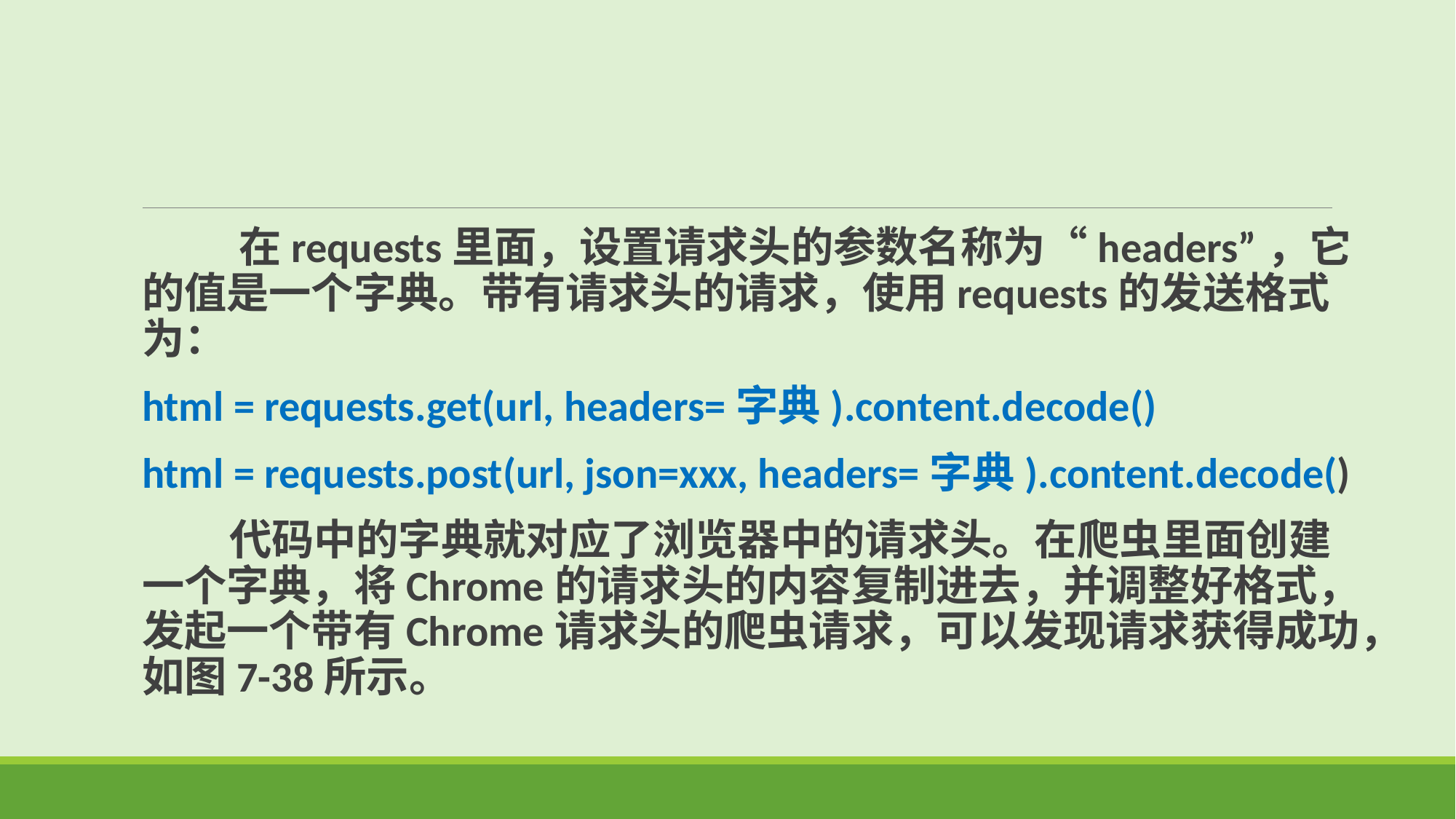

在requests里面，设置请求头的参数名称为“headers”，它的值是一个字典。带有请求头的请求，使用requests的发送格式为：
html = requests.get(url, headers=字典).content.decode()
html = requests.post(url, json=xxx, headers=字典).content.decode()
        代码中的字典就对应了浏览器中的请求头。在爬虫里面创建一个字典，将Chrome的请求头的内容复制进去，并调整好格式，发起一个带有Chrome请求头的爬虫请求，可以发现请求获得成功，如图7-38所示。